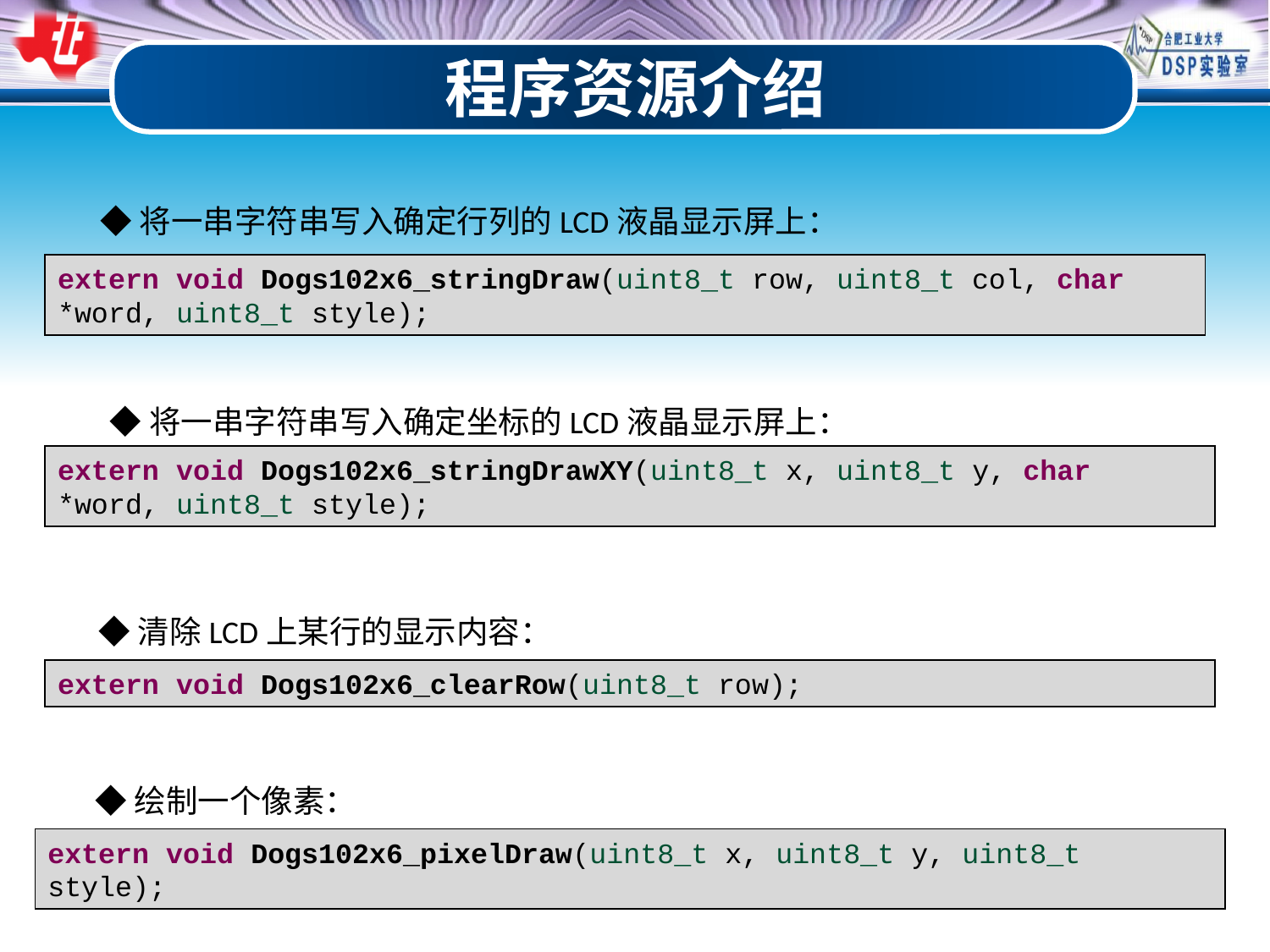

程序资源介绍
◆将一串字符串写入确定行列的LCD液晶显示屏上：
extern void Dogs102x6_stringDraw(uint8_t row, uint8_t col, char *word, uint8_t style);
◆将一串字符串写入确定坐标的LCD液晶显示屏上：
extern void Dogs102x6_stringDrawXY(uint8_t x, uint8_t y, char *word, uint8_t style);
◆清除LCD上某行的显示内容：
extern void Dogs102x6_clearRow(uint8_t row);
◆绘制一个像素：
extern void Dogs102x6_pixelDraw(uint8_t x, uint8_t y, uint8_t style);